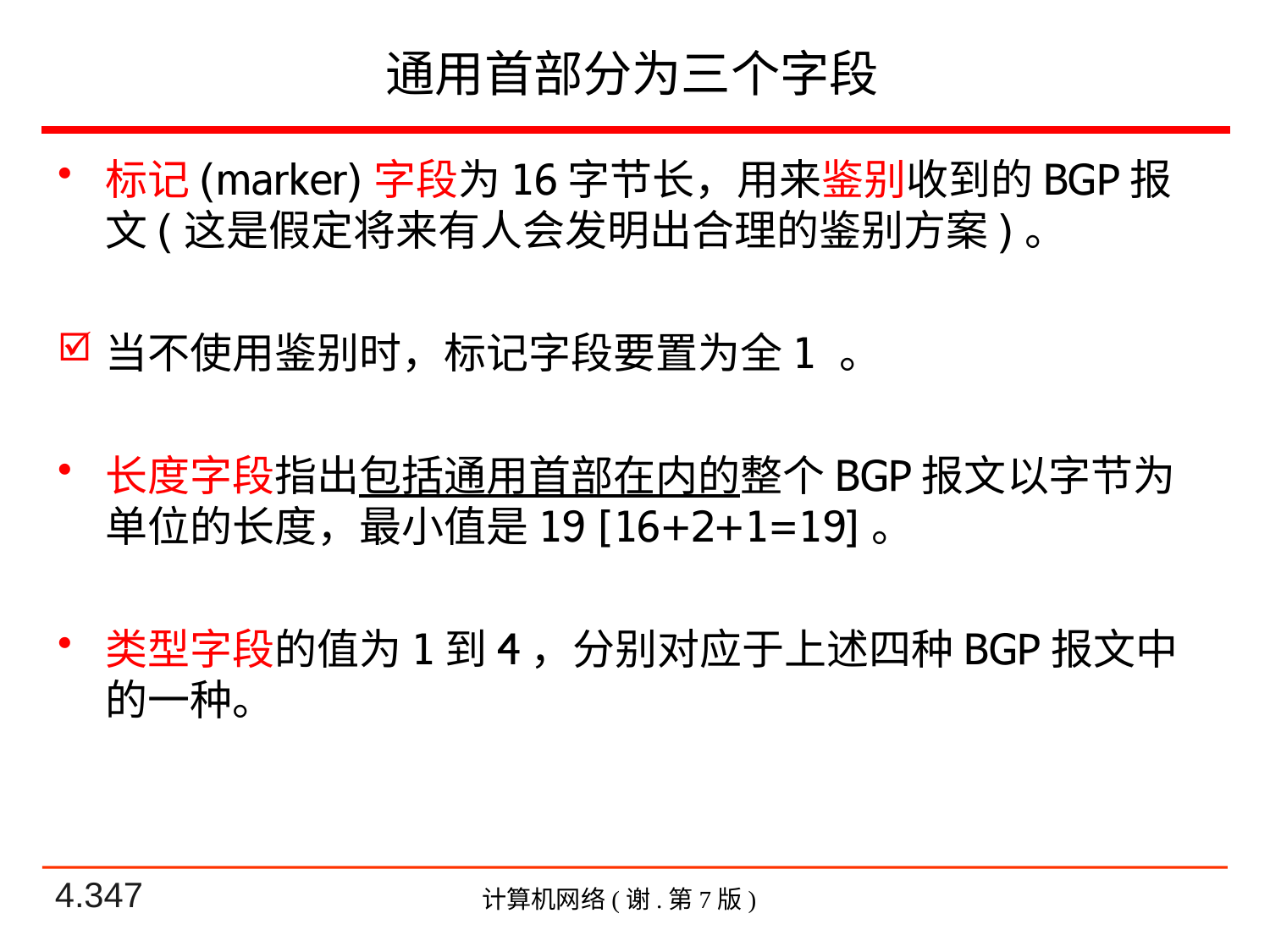

# 通用首部分为三个字段
标记(marker)字段为16字节长，用来鉴别收到的BGP报文(这是假定将来有人会发明出合理的鉴别方案)。

当不使用鉴别时，标记字段要置为全1 。

长度字段指出包括通用首部在内的整个BGP报文以字节为单位的长度，最小值是19 [16+2+1=19]。

类型字段的值为1到4，分别对应于上述四种BGP报文中的一种。